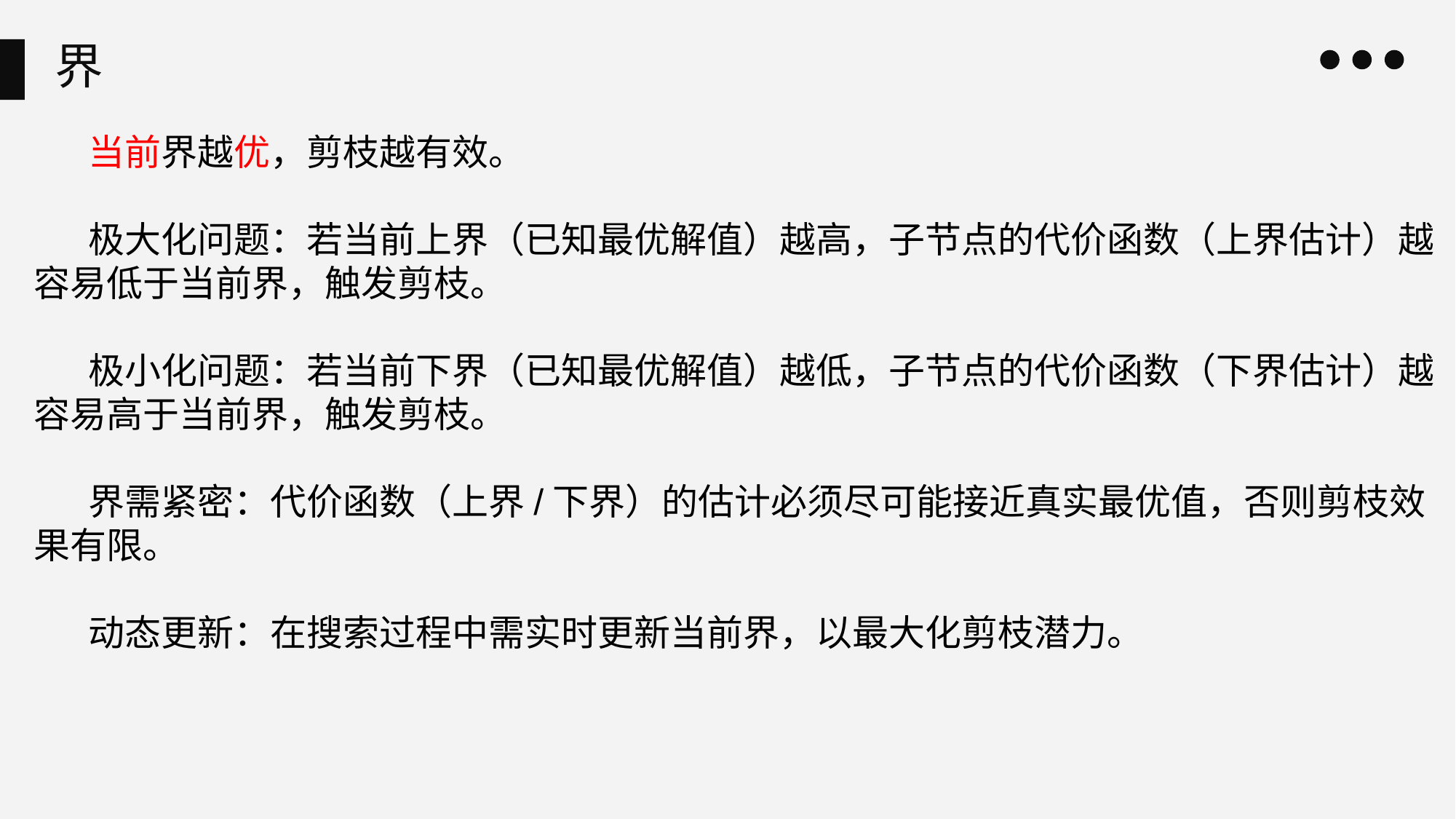

界

当前界越优，剪枝越有效。

极大化问题：若当前上界（已知最优解值）越高，子节点的代价函数（上界估计）越容易低于当前界，触发剪枝。

极小化问题：若当前下界（已知最优解值）越低，子节点的代价函数（下界估计）越容易高于当前界，触发剪枝。

界需紧密：代价函数（上界/下界）的估计必须尽可能接近真实最优值，否则剪枝效果有限。

动态更新：在搜索过程中需实时更新当前界，以最大化剪枝潜力。